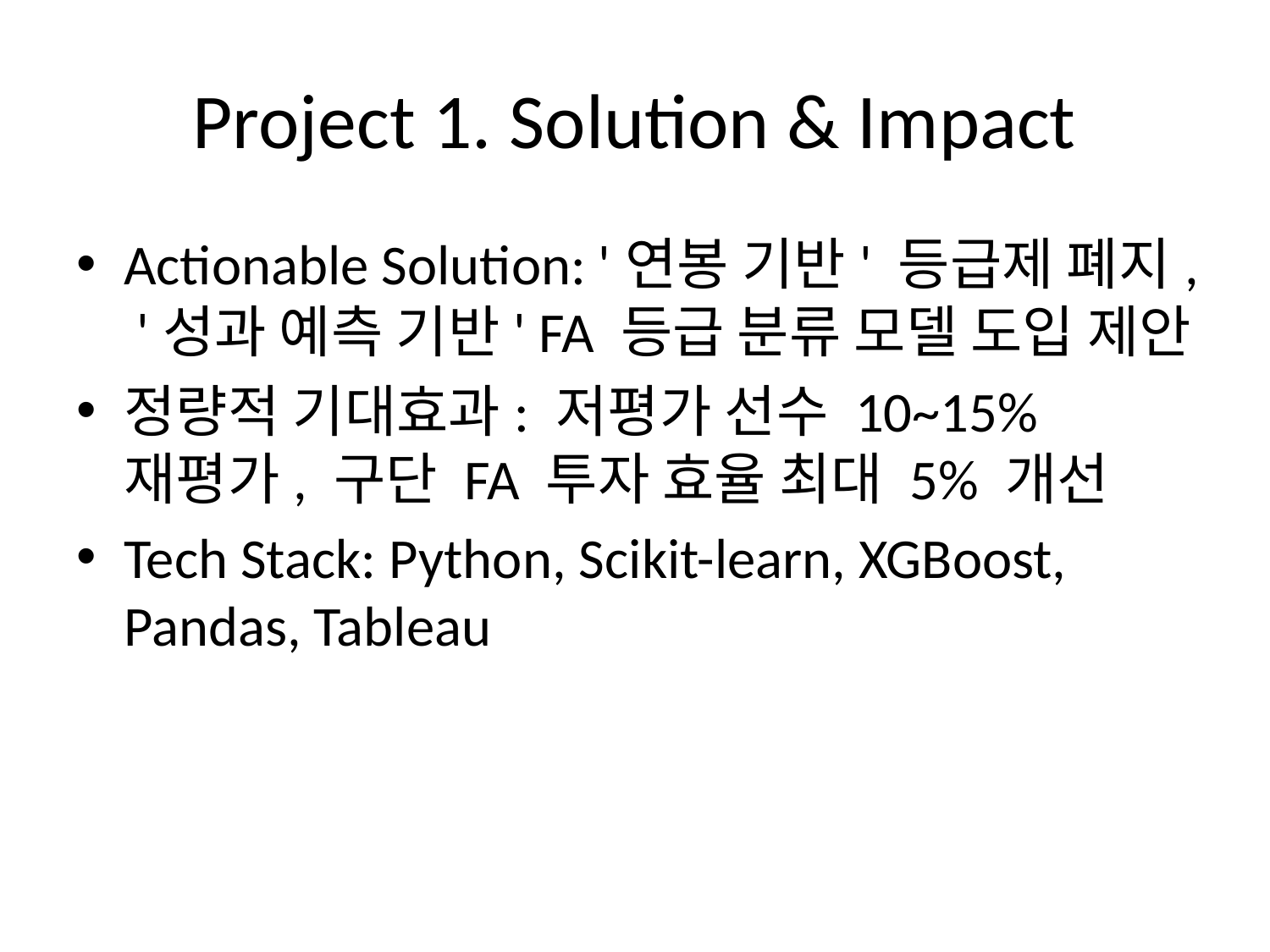

# Project 1. Solution & Impact
Actionable Solution: '연봉 기반' 등급제 폐지, '성과 예측 기반' FA 등급 분류 모델 도입 제안
정량적 기대효과: 저평가 선수 10~15% 재평가, 구단 FA 투자 효율 최대 5% 개선
Tech Stack: Python, Scikit-learn, XGBoost, Pandas, Tableau